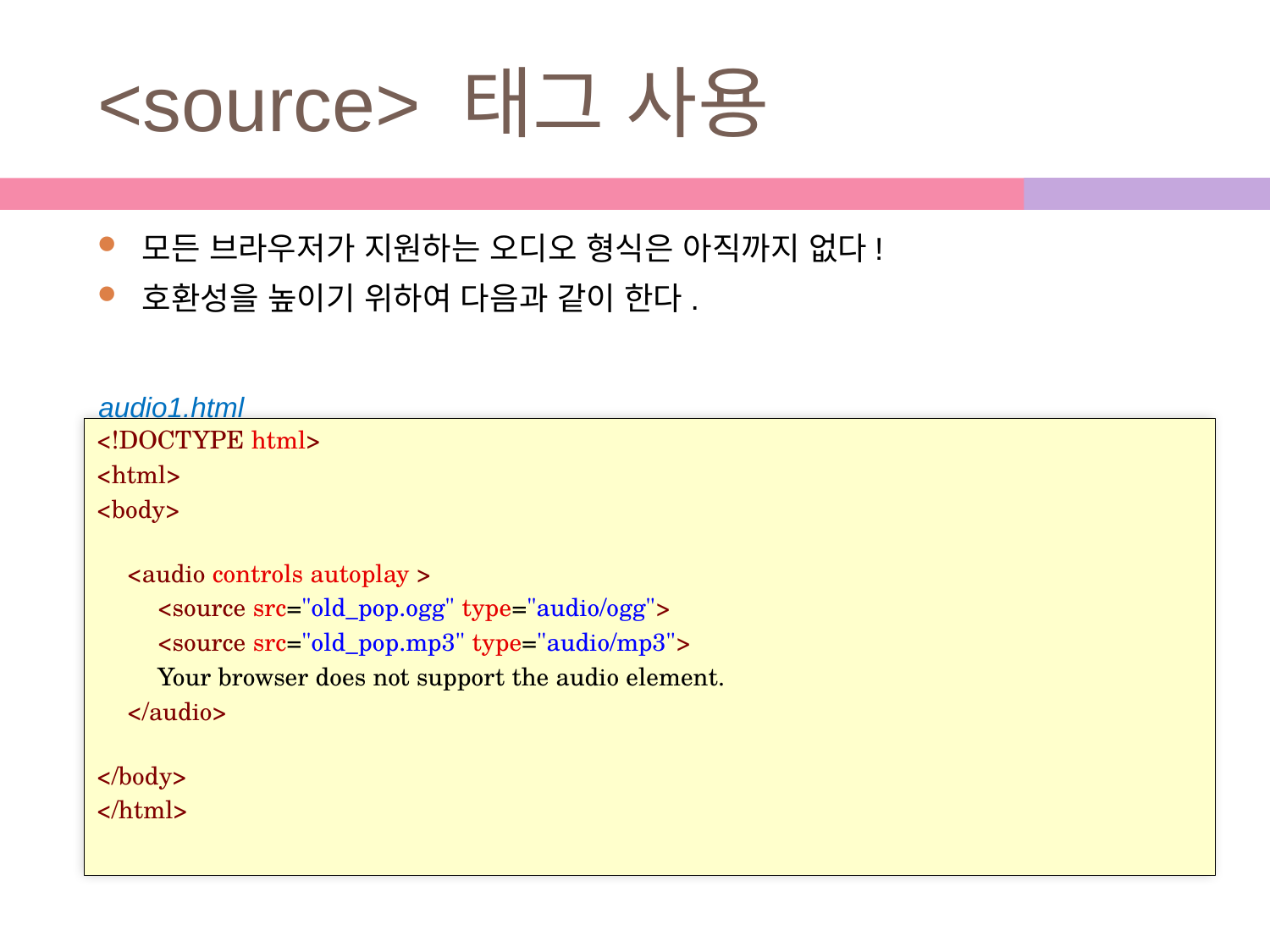

# <source> 태그 사용
모든 브라우저가 지원하는 오디오 형식은 아직까지 없다!
호환성을 높이기 위하여 다음과 같이 한다.
audio1.html
<!DOCTYPE html>
<html>
<body>
    <audio controls autoplay >
        <source src="old_pop.ogg" type="audio/ogg">
        <source src="old_pop.mp3" type="audio/mp3">
        Your browser does not support the audio element.
    </audio>
</body>
</html>